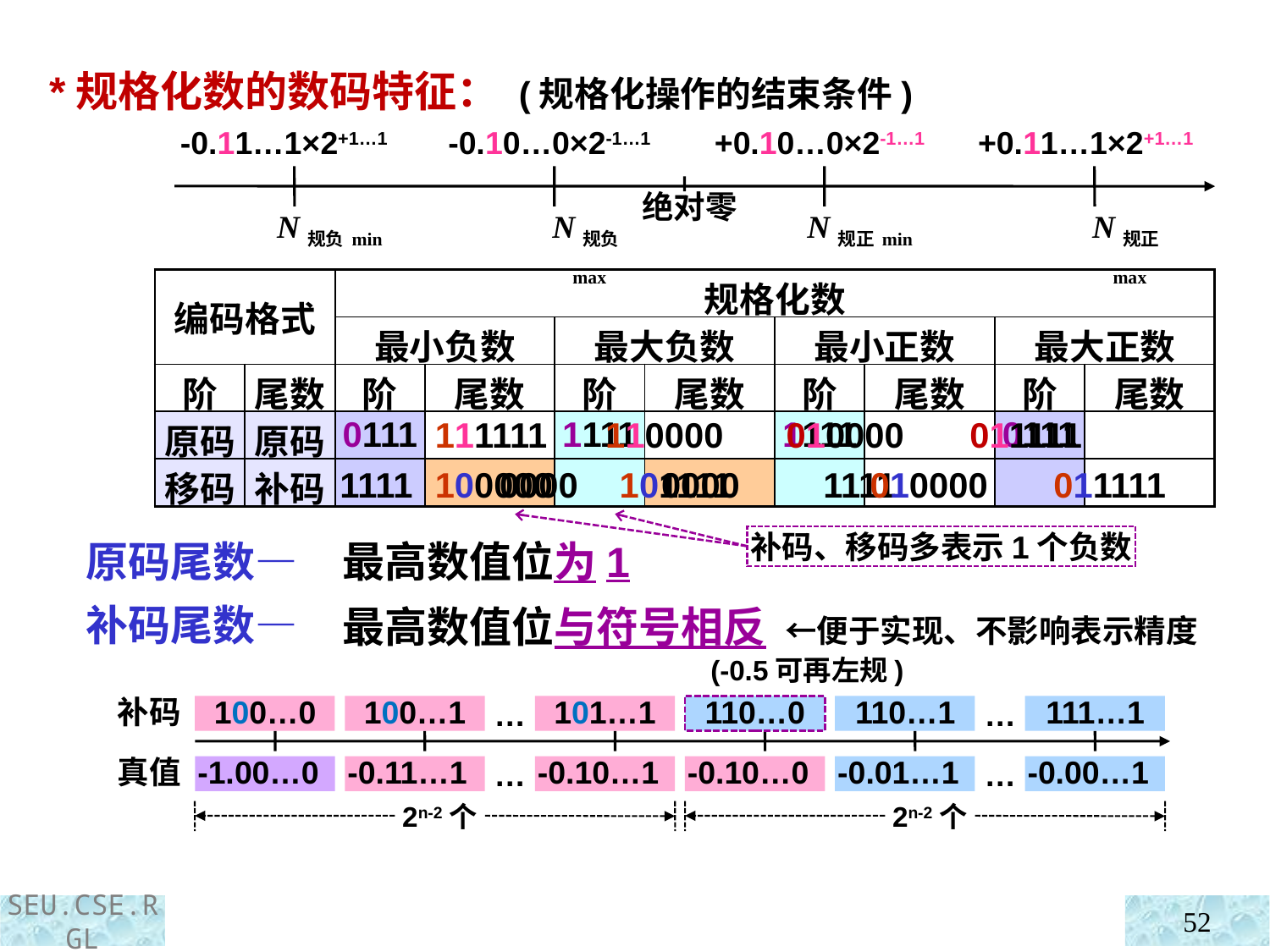

*规格化数的数码特征： (规格化操作的结束条件)
-0.10…0×2-1…1
+0.10…0×2-1…1
-0.11…1×2+1…1
+0.11…1×2+1…1

绝对零
N规负min
N规负max
N规正min
N规正max
| 编码格式 |  | 规格化数 |  |  |  |  |  |  |  |
| --- | --- | --- | --- | --- | --- | --- | --- | --- | --- |
|  |  | 最小负数 |  | 最大负数 |  | 最小正数 |  | 最大正数 |  |
| 阶 | 尾数 | 阶 | 尾数 | 阶 | 尾数 | 阶 | 尾数 | 阶 | 尾数 |
| 原码 | 原码 | 0111 |  | 1111 |  | 1111 |  | 0111 |  |
| 移码 | 补码 |  |  |  |  |  |  |  |  |
111111      110000       010000      011111
010000      011111
1111         0000        0000        1111
100000       101111
补码、移码多表示1个负数
    原码尾数—
    补码尾数—
最高数值位为1
最高数值位与符号相反  ←便于实现、不影响表示精度
                                               (-0.5可再左规)
补码
100…0
100…1
101…1
110…0
110…1
111…1
…
…

真值
-1.00…0
-0.11…1
…
-0.10…1
-0.10…0
-0.01…1
…
-0.00…1

2n-2个

2n-2个

52